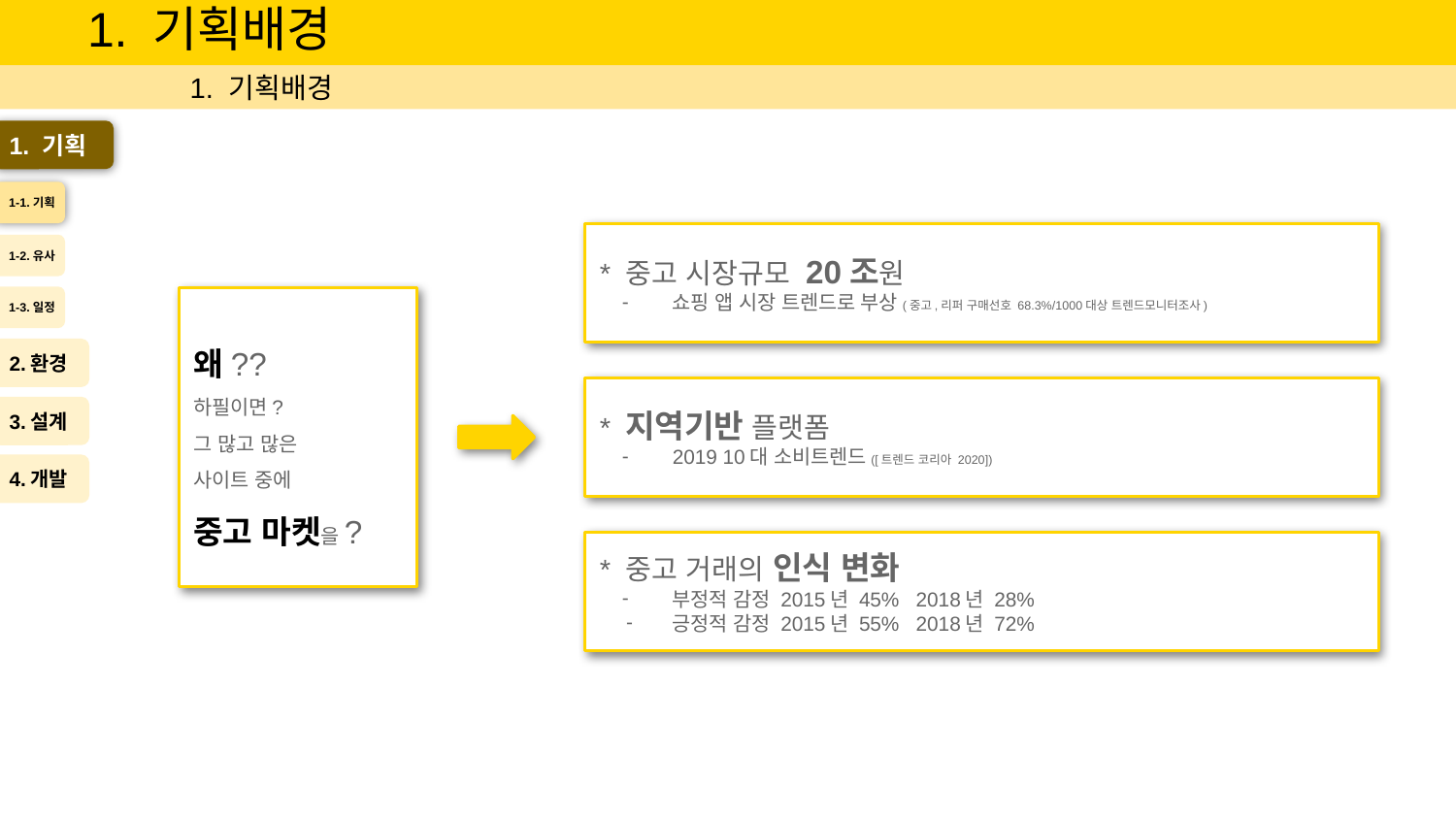

# 1. 기획배경
1. 기획배경
1. 기획
1-1.기획
* 중고 시장규모 20조원
쇼핑 앱 시장 트렌드로 부상(중고,리퍼 구매선호 68.3%/1000대상 트렌드모니터조사)
단순히 구매만 하는 웹페이지가 아닌 유저 모두가 판매자 또는 구매자가 될 수 있는 중고 마켓 사이트가 흥미로웠다. 그 중 요즘 제일 잘 나가는 당근 마켓이 UI나 기능적인 측면에서 제일 직관적이고 심플해서 선택하게 되었고 다른 경쟁 사이트(중고나라,번개장터)의 장단점을 비교 분석하여 시세 조회 기능 및 OOO을 추가 했다.
1-2.유사
1-3.일정
왜??
하필이면?
그 많고 많은
사이트 중에
중고 마켓을?
2.환경
* 지역기반 플랫폼
2019 10대 소비트렌드([트렌드 코리아 2020])
3.설계

4.개발
* 중고 거래의 인식 변화
부정적 감정 2015년 45%   2018년 28%
긍정적 감정 2015년 55%   2018년 72%